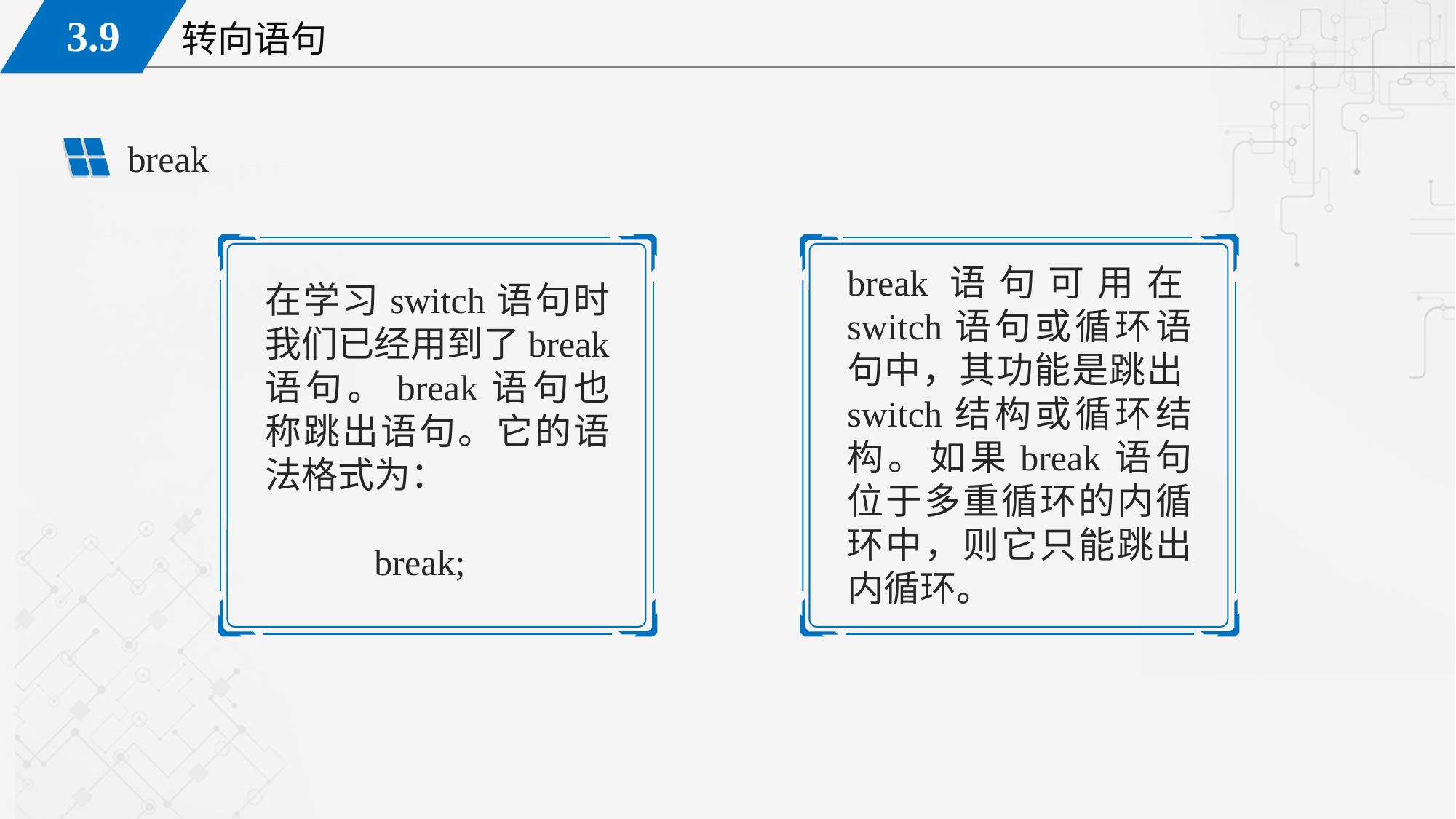

break

break语句可用在switch语句或循环语句中，其功能是跳出switch结构或循环结构。如果break语句位于多重循环的内循环中，则它只能跳出内循环。
在学习switch语句时我们已经用到了break语句。break语句也称跳出语句。它的语法格式为：

	break;